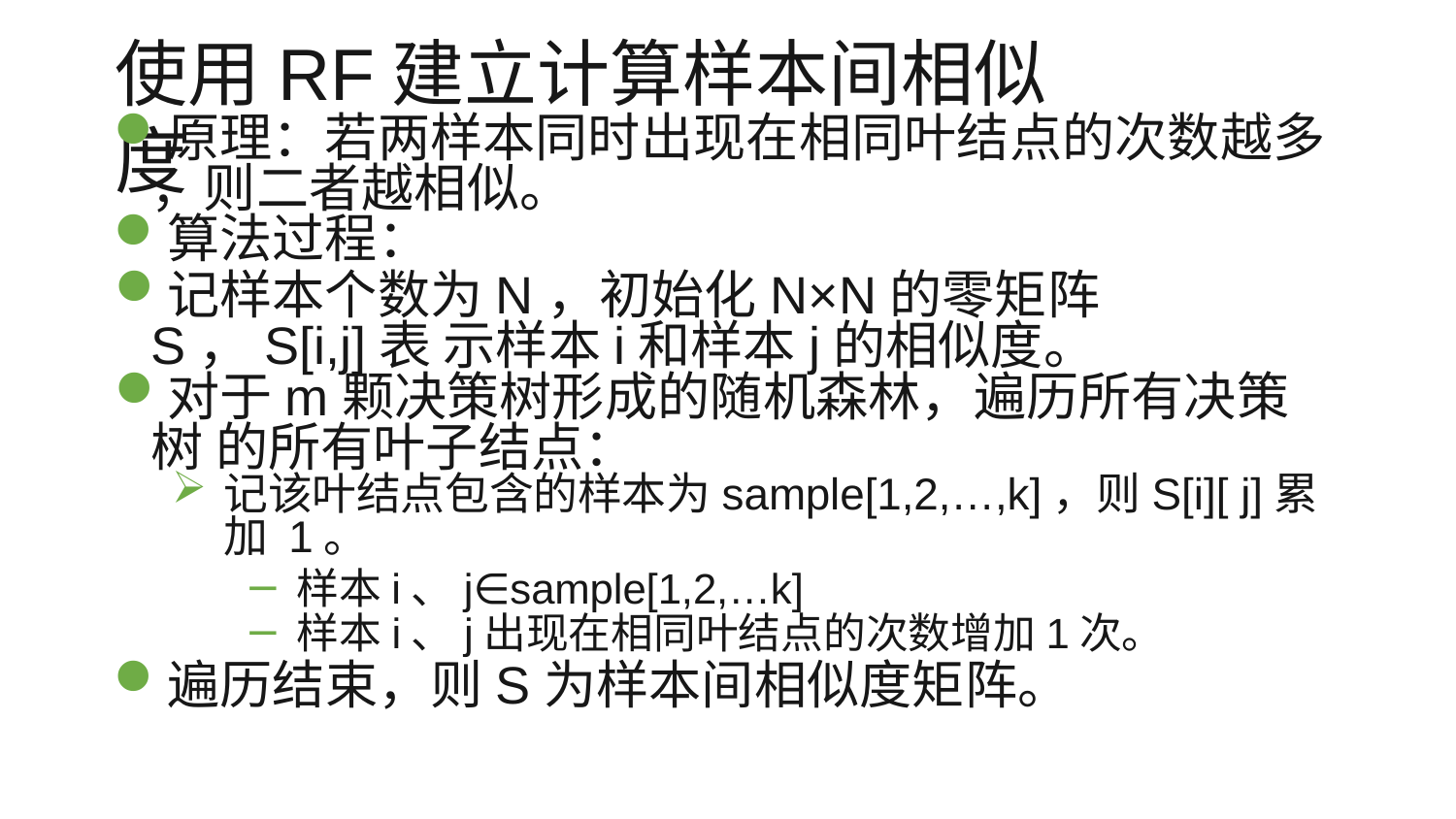

# 使用RF建立计算样本间相似度
原理：若两样本同时出现在相同叶结点的次数越多
，则二者越相似。
算法过程：
记样本个数为N，初始化N×N的零矩阵S，S[i,j]表 示样本i和样本j的相似度。
对于m颗决策树形成的随机森林，遍历所有决策树 的所有叶子结点：
记该叶结点包含的样本为sample[1,2,…,k]，则S[i][ j]累加 1。
样本i、j∈sample[1,2,…k]
样本i、j出现在相同叶结点的次数增加1次。
遍历结束，则S为样本间相似度矩阵。